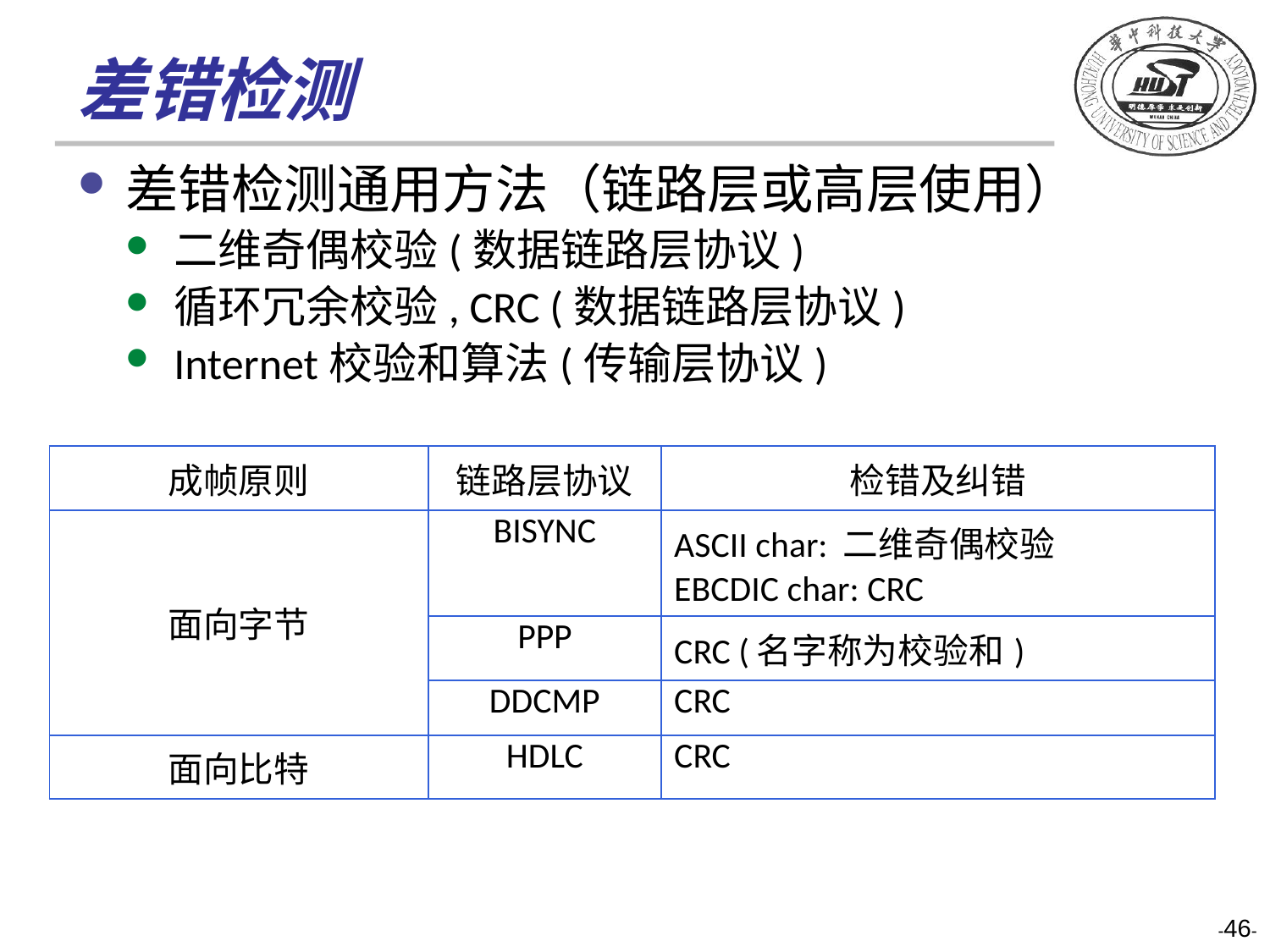

# 差错检测
差错检测通用方法（链路层或高层使用）
二维奇偶校验(数据链路层协议)
循环冗余校验, CRC (数据链路层协议)
Internet校验和算法(传输层协议)
| 成帧原则 | 链路层协议 | 检错及纠错 |
| --- | --- | --- |
| 面向字节 | BISYNC | ASCII char: 二维奇偶校验 EBCDIC char: CRC |
|  | PPP | CRC (名字称为校验和) |
|  | DDCMP | CRC |
| 面向比特 | HDLC | CRC |
-46-